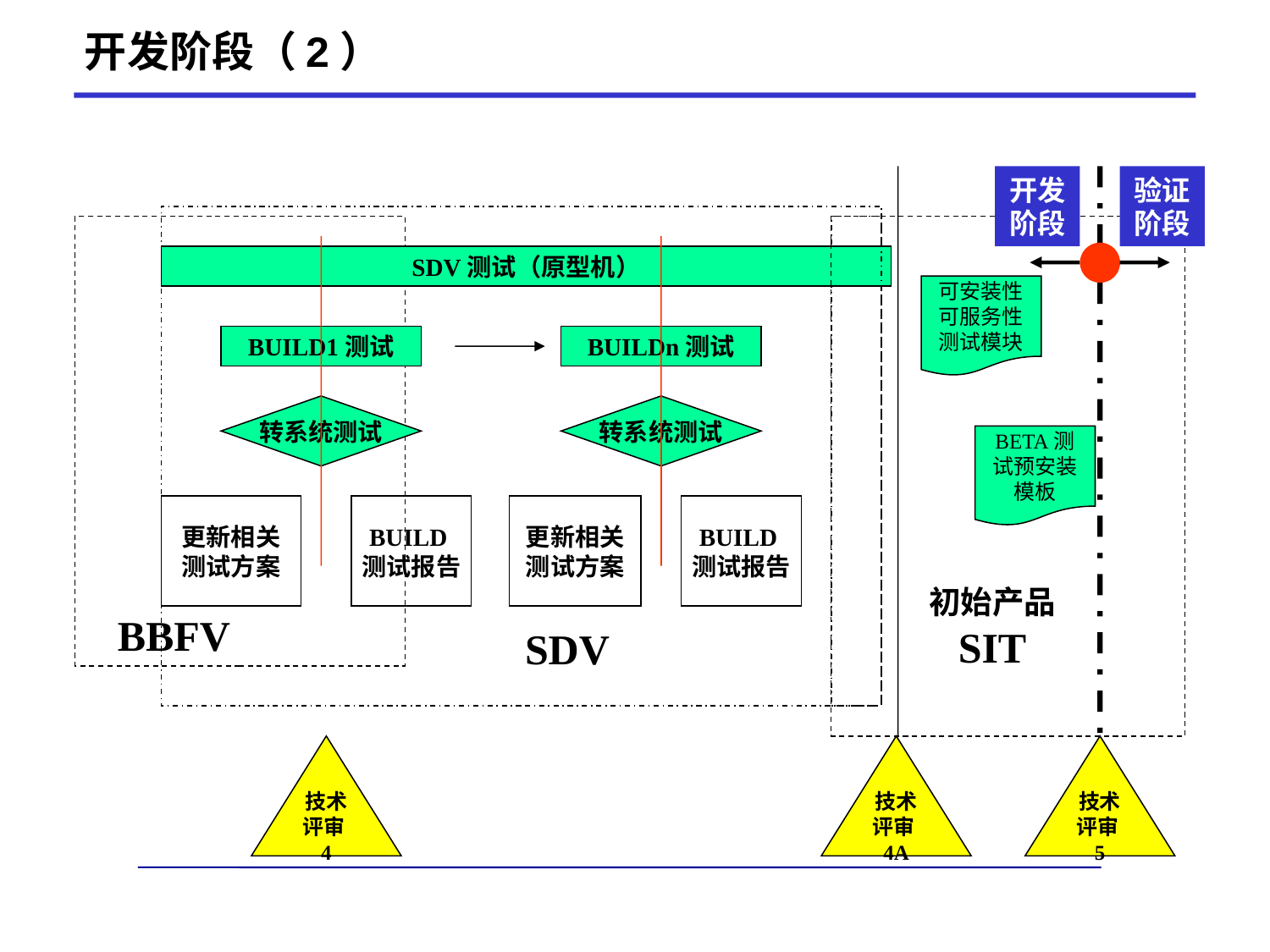

开发阶段（2）

开发阶段

验证阶段

SDV测试（原型机）

可安装性可服务性测试模块
BUILD1测试
BUILDn测试

转系统测试
转系统测试
BETA测试预安装模板
更新相关测试方案
BUILD测试报告
更新相关测试方案
BUILD测试报告
初始产品
SIT
BBFV
SDV
技术评审4
技术评审4A
技术评审5